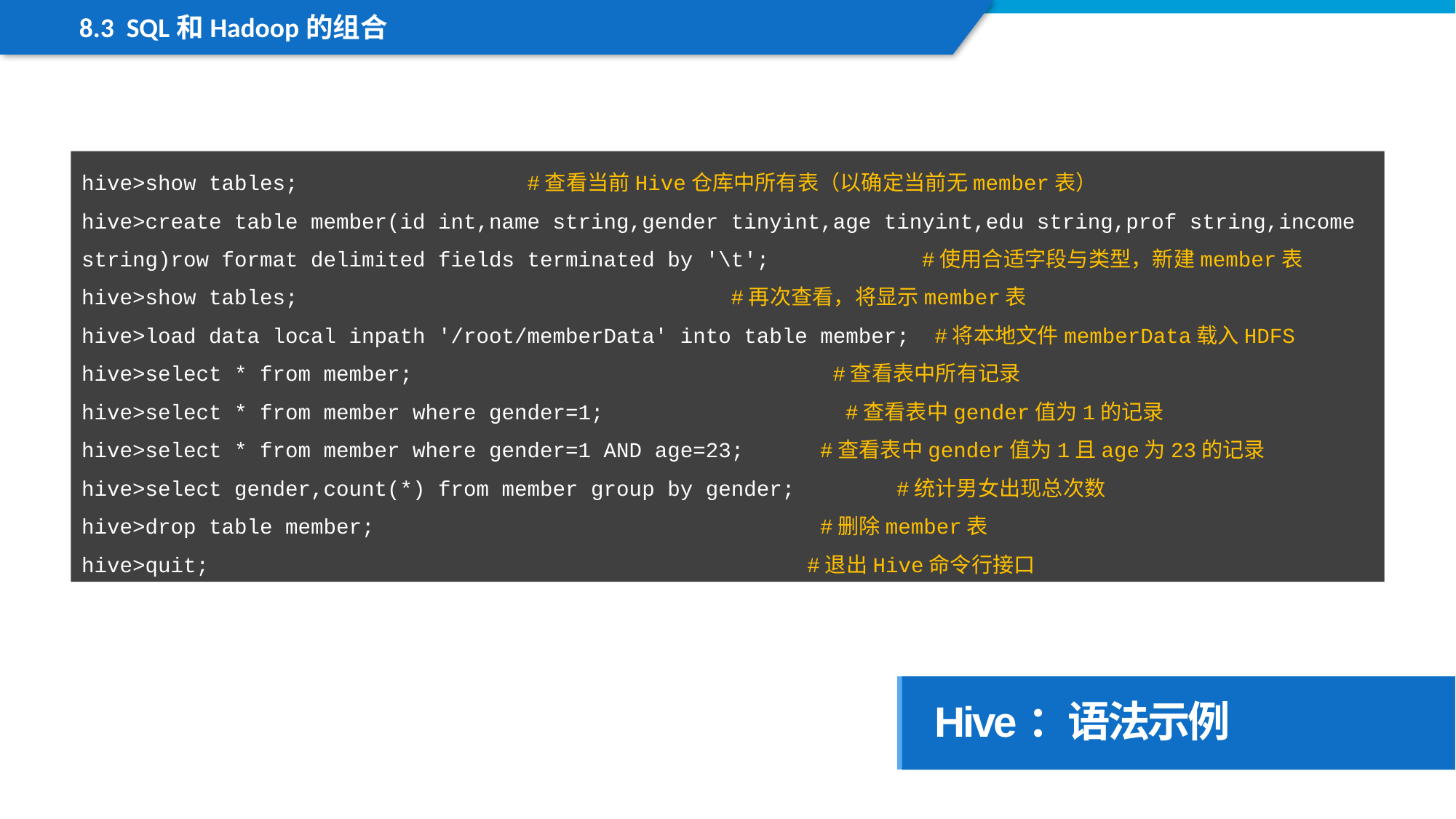

8.3  SQL和Hadoop的组合
hive>show tables;                  #查看当前Hive仓库中所有表（以确定当前无member表）
hive>create table member(id int,name string,gender tinyint,age tinyint,edu string,prof string,income string)row format delimited fields terminated by '\t';            #使用合适字段与类型，新建member表
hive>show tables;                                  #再次查看，将显示member表
hive>load data local inpath '/root/memberData' into table member;  #将本地文件memberData载入HDFS
hive>select * from member;                                 #查看表中所有记录
hive>select * from member where gender=1;                   #查看表中gender值为1的记录
hive>select * from member where gender=1 AND age=23;      #查看表中gender值为1且age为23的记录
hive>select gender,count(*) from member group by gender;        #统计男女出现总次数
hive>drop table member;                                   #删除member表
hive>quit;                                               #退出Hive命令行接口
Hive：语法示例